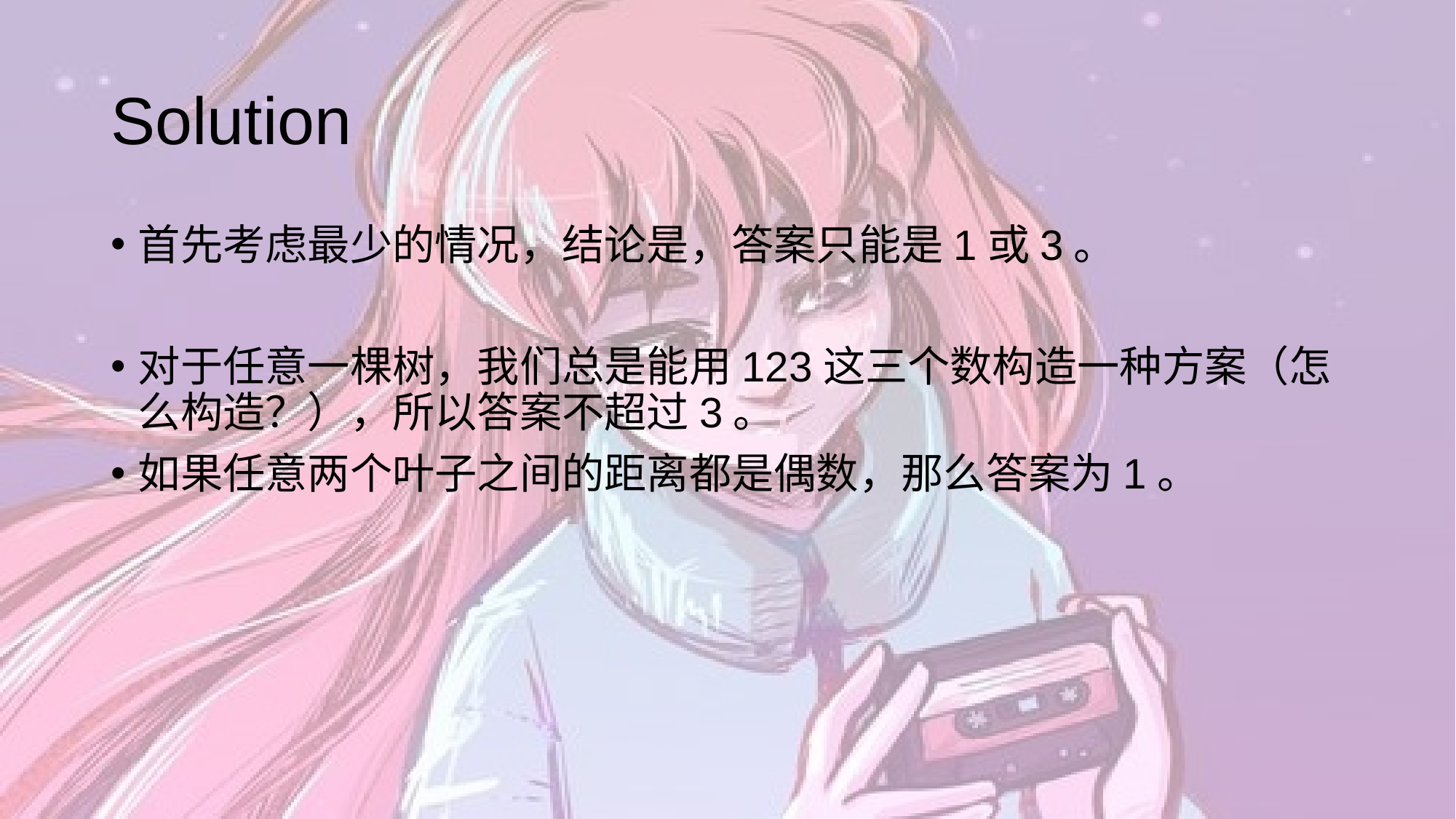

# Solution
首先考虑最少的情况，结论是，答案只能是1或3。

对于任意一棵树，我们总是能用123这三个数构造一种方案（怎么构造？），所以答案不超过3。
如果任意两个叶子之间的距离都是偶数，那么答案为1。